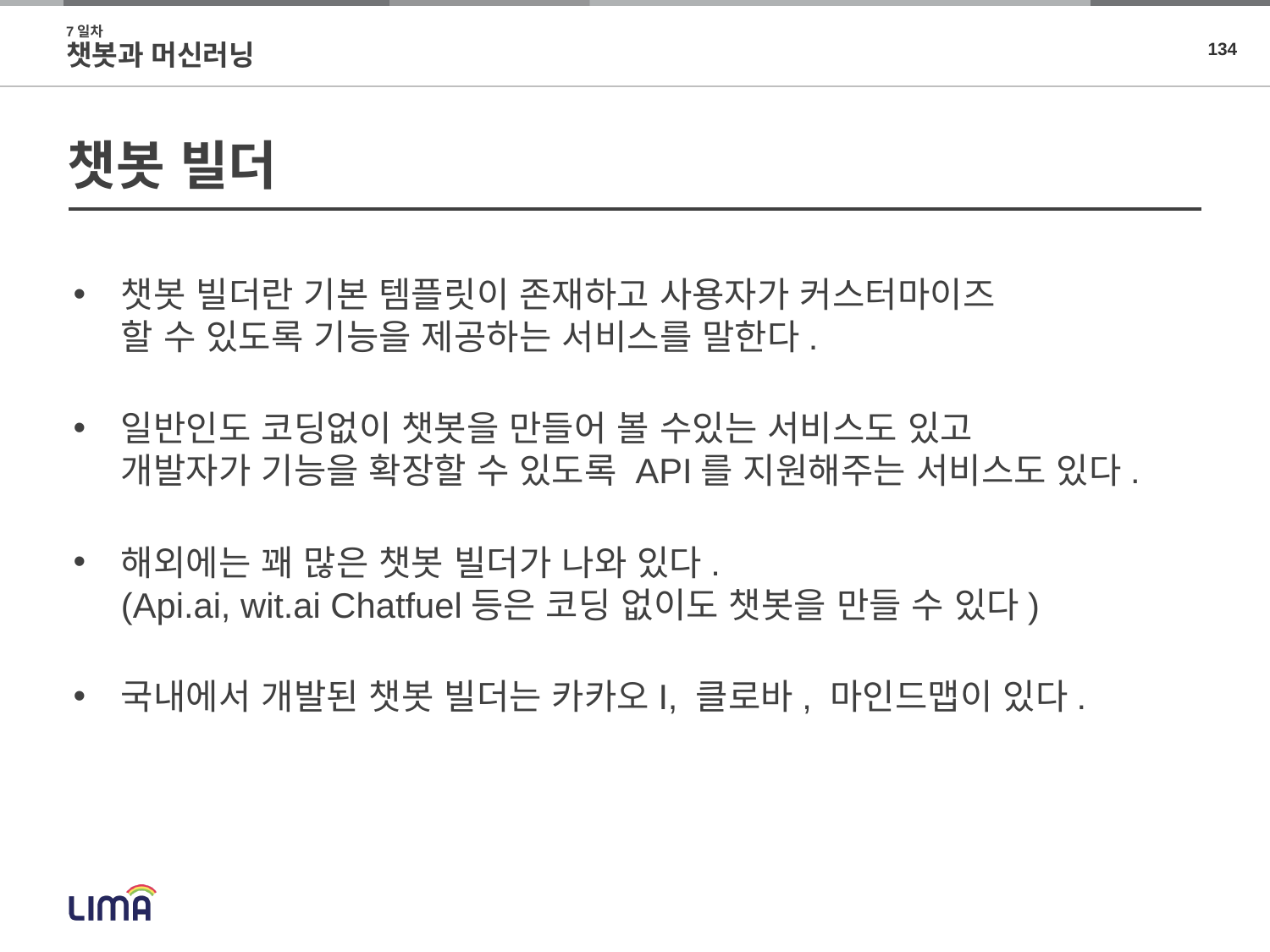

7일차
챗봇과 머신러닝
# 챗봇 빌더
챗봇 빌더란 기본 템플릿이 존재하고 사용자가 커스터마이즈
할 수 있도록 기능을 제공하는 서비스를 말한다.
일반인도 코딩없이 챗봇을 만들어 볼 수있는 서비스도 있고
개발자가 기능을 확장할 수 있도록 API를 지원해주는 서비스도 있다.
해외에는 꽤 많은 챗봇 빌더가 나와 있다.
(Api.ai, wit.ai Chatfuel등은 코딩 없이도 챗봇을 만들 수 있다)
국내에서 개발된 챗봇 빌더는 카카오I, 클로바, 마인드맵이 있다.